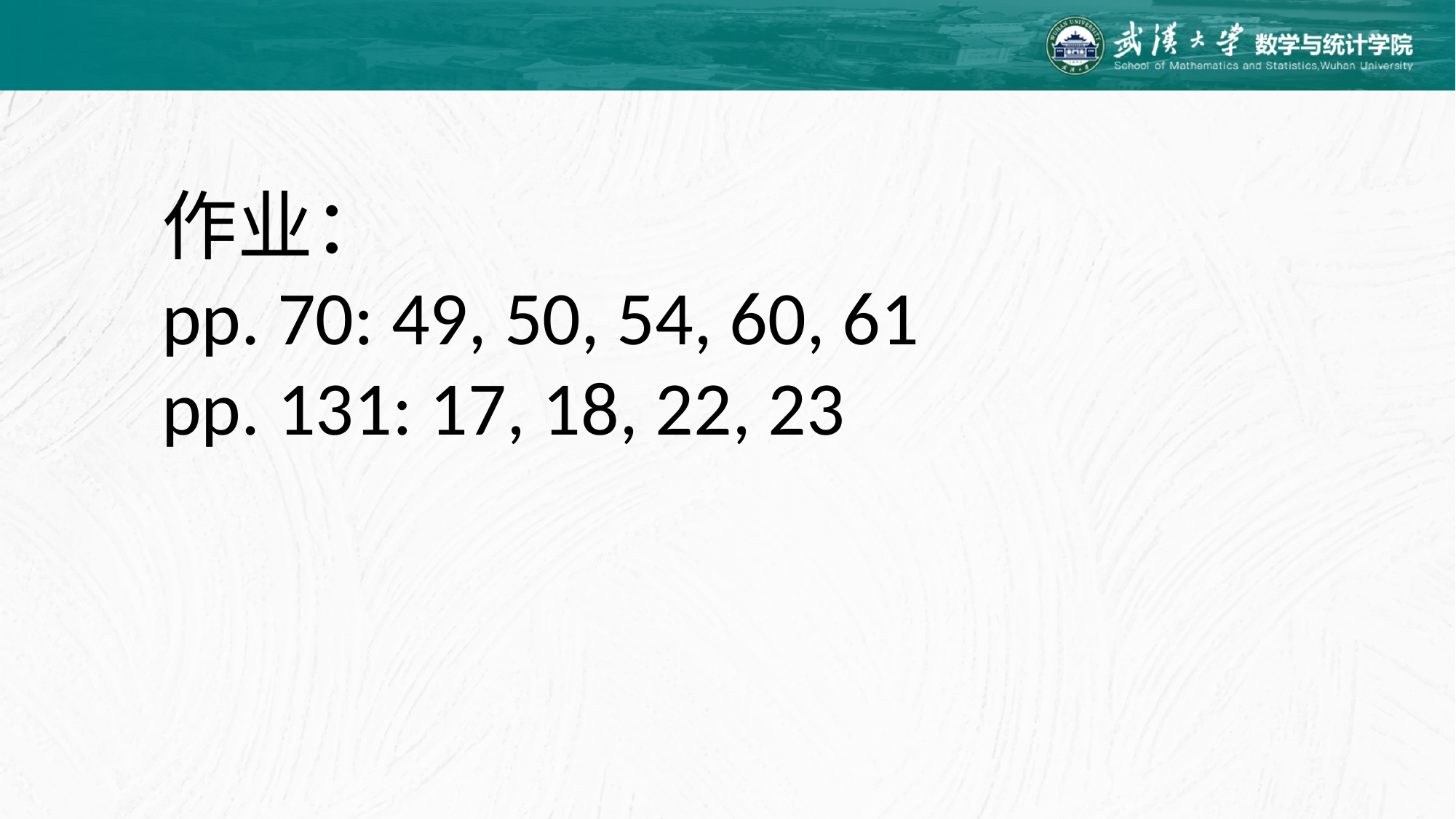

作业：
pp. 70: 49, 50, 54, 60, 61
pp. 131: 17, 18, 22, 23